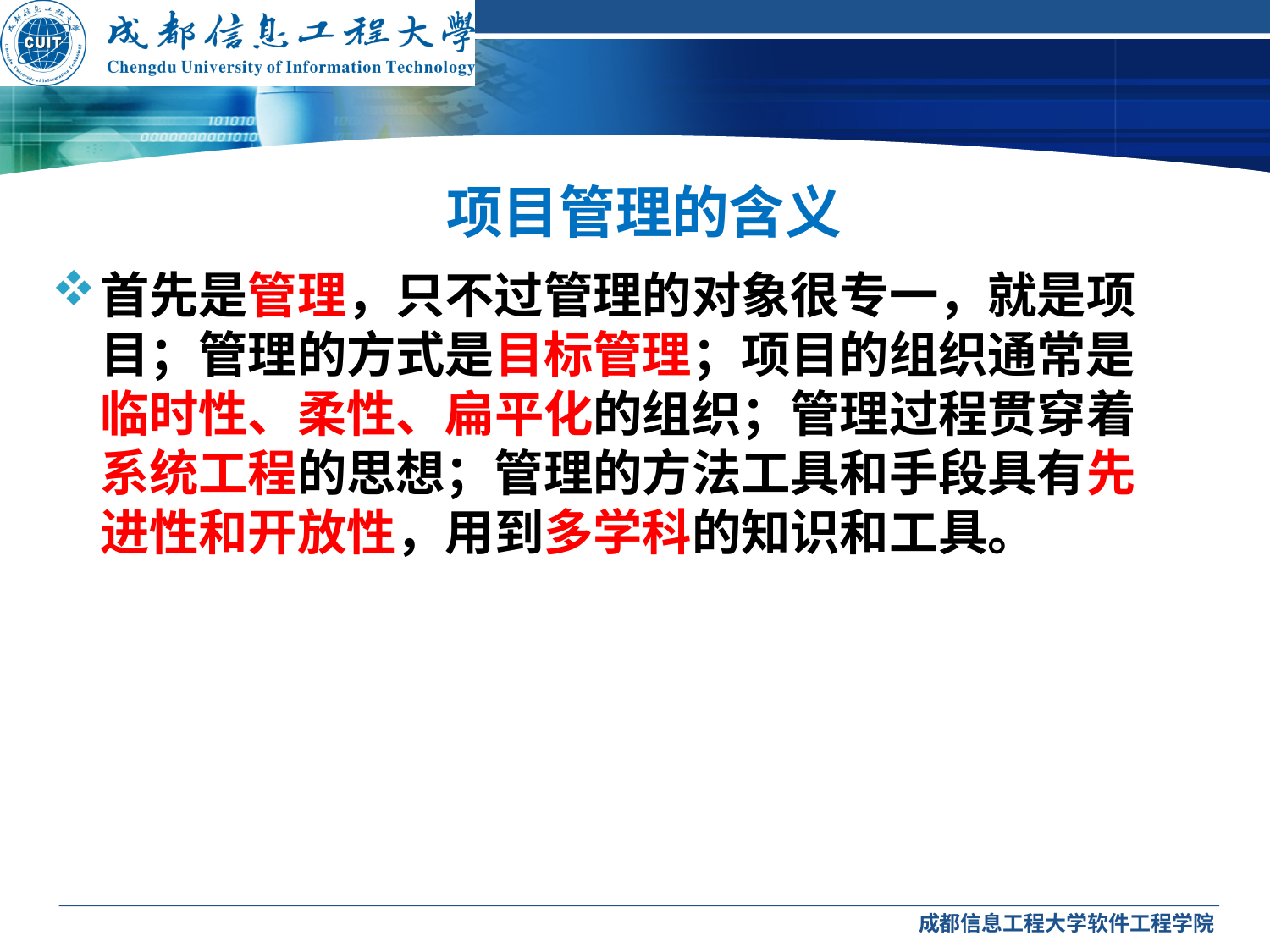

# 项目管理的含义
首先是管理，只不过管理的对象很专一，就是项目；管理的方式是目标管理；项目的组织通常是临时性、柔性、扁平化的组织；管理过程贯穿着系统工程的思想；管理的方法工具和手段具有先进性和开放性，用到多学科的知识和工具。

成都信息工程大学软件工程学院